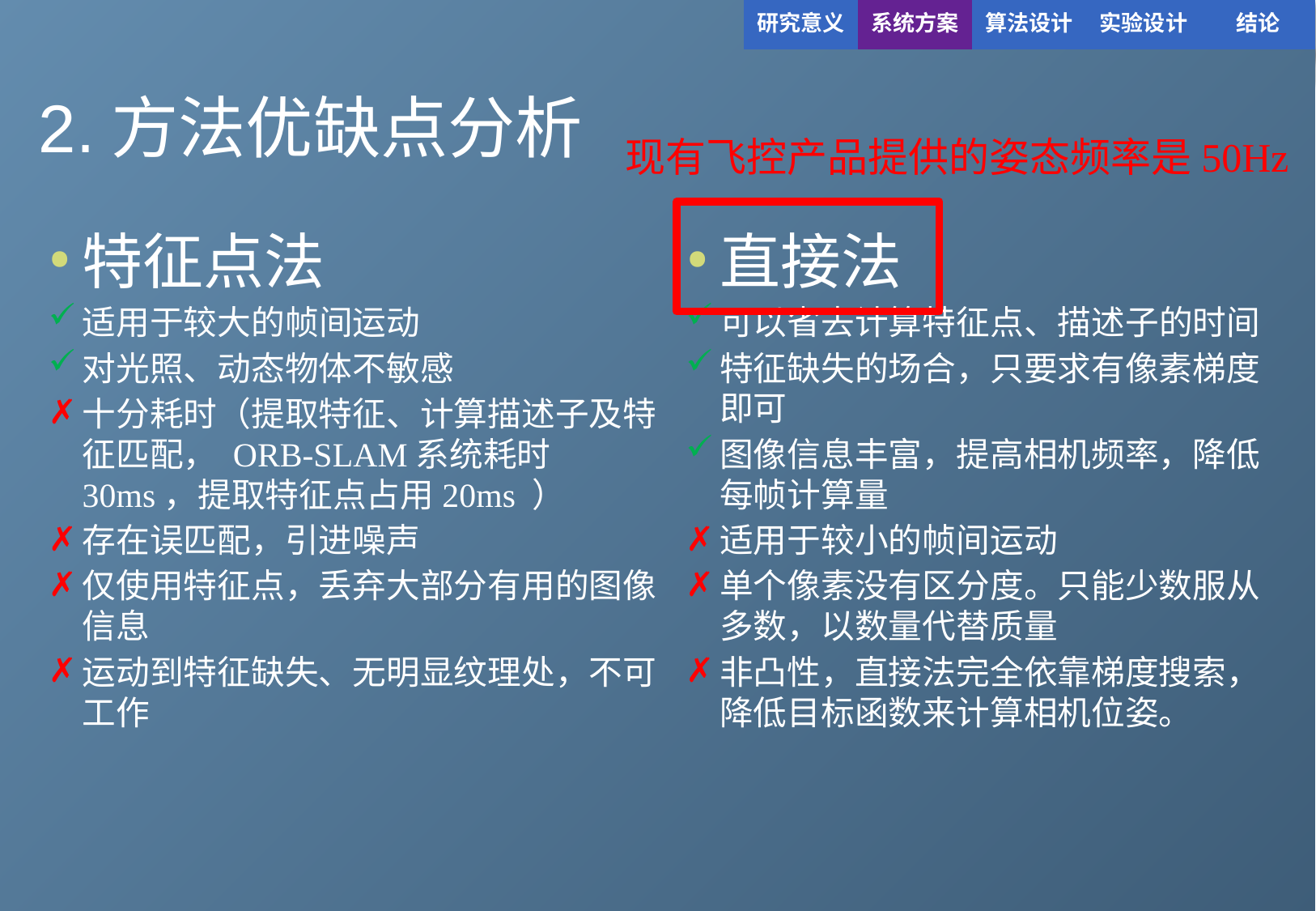

| 研究意义 | 系统方案 | 算法设计 | 实验设计 | 结论 |
| --- | --- | --- | --- | --- |
# 2.方法优缺点分析
现有飞控产品提供的姿态频率是50Hz

直接法
可以省去计算特征点、描述子的时间
特征缺失的场合，只要求有像素梯度即可
图像信息丰富，提高相机频率，降低每帧计算量
适用于较小的帧间运动
单个像素没有区分度。只能少数服从多数，以数量代替质量
非凸性，直接法完全依靠梯度搜索，降低目标函数来计算相机位姿。

特征点法
适用于较大的帧间运动
对光照、动态物体不敏感
十分耗时（提取特征、计算描述子及特征匹配， ORB-SLAM系统耗时30ms，提取特征点占用20ms ）
存在误匹配，引进噪声
仅使用特征点，丢弃大部分有用的图像信息
运动到特征缺失、无明显纹理处，不可工作